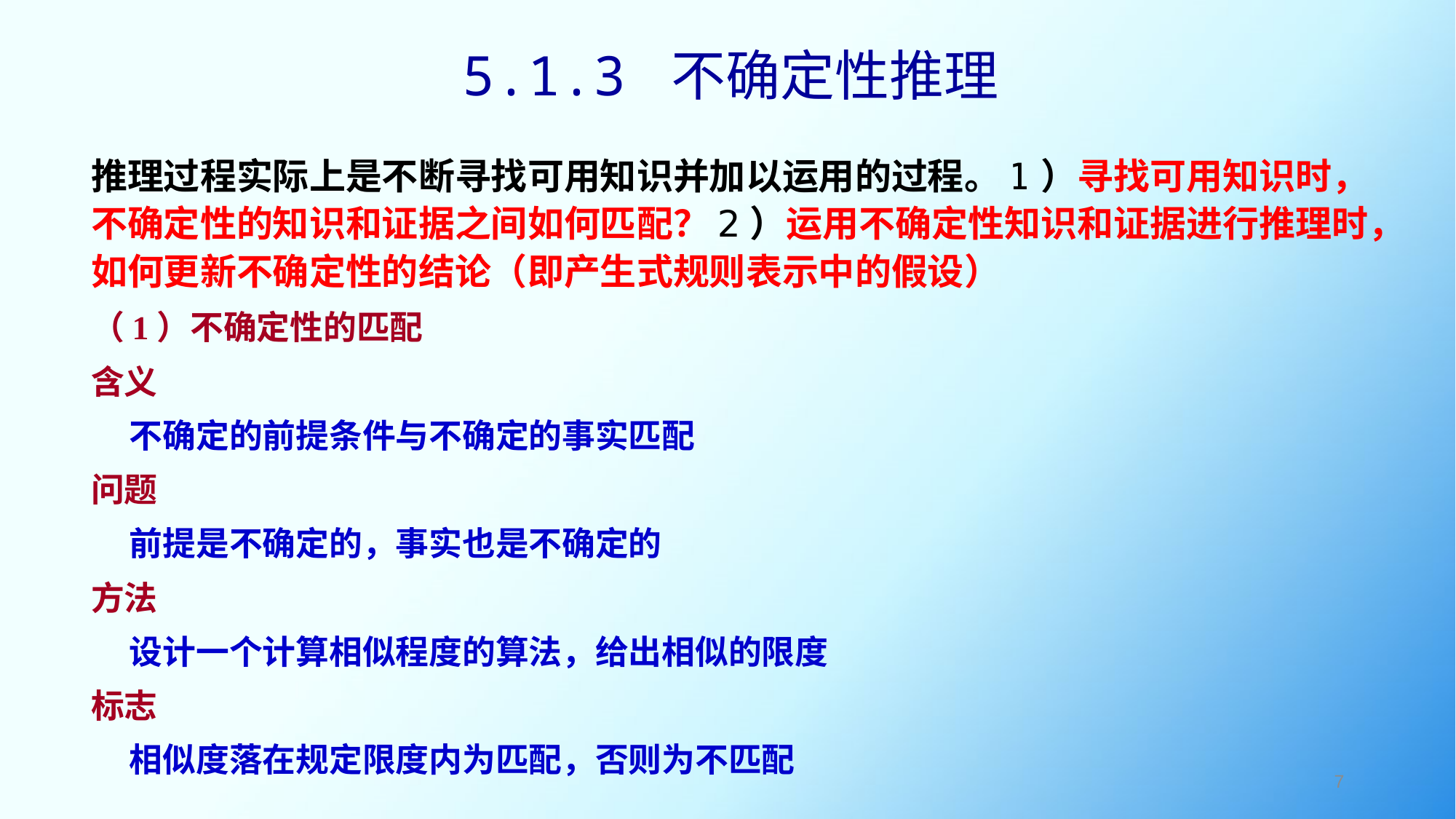

5.1.3 不确定性推理
推理过程实际上是不断寻找可用知识并加以运用的过程。1）寻找可用知识时，不确定性的知识和证据之间如何匹配？2）运用不确定性知识和证据进行推理时，如何更新不确定性的结论（即产生式规则表示中的假设）
（1）不确定性的匹配
含义
    不确定的前提条件与不确定的事实匹配
问题
    前提是不确定的，事实也是不确定的
方法
    设计一个计算相似程度的算法，给出相似的限度
标志
    相似度落在规定限度内为匹配，否则为不匹配
7